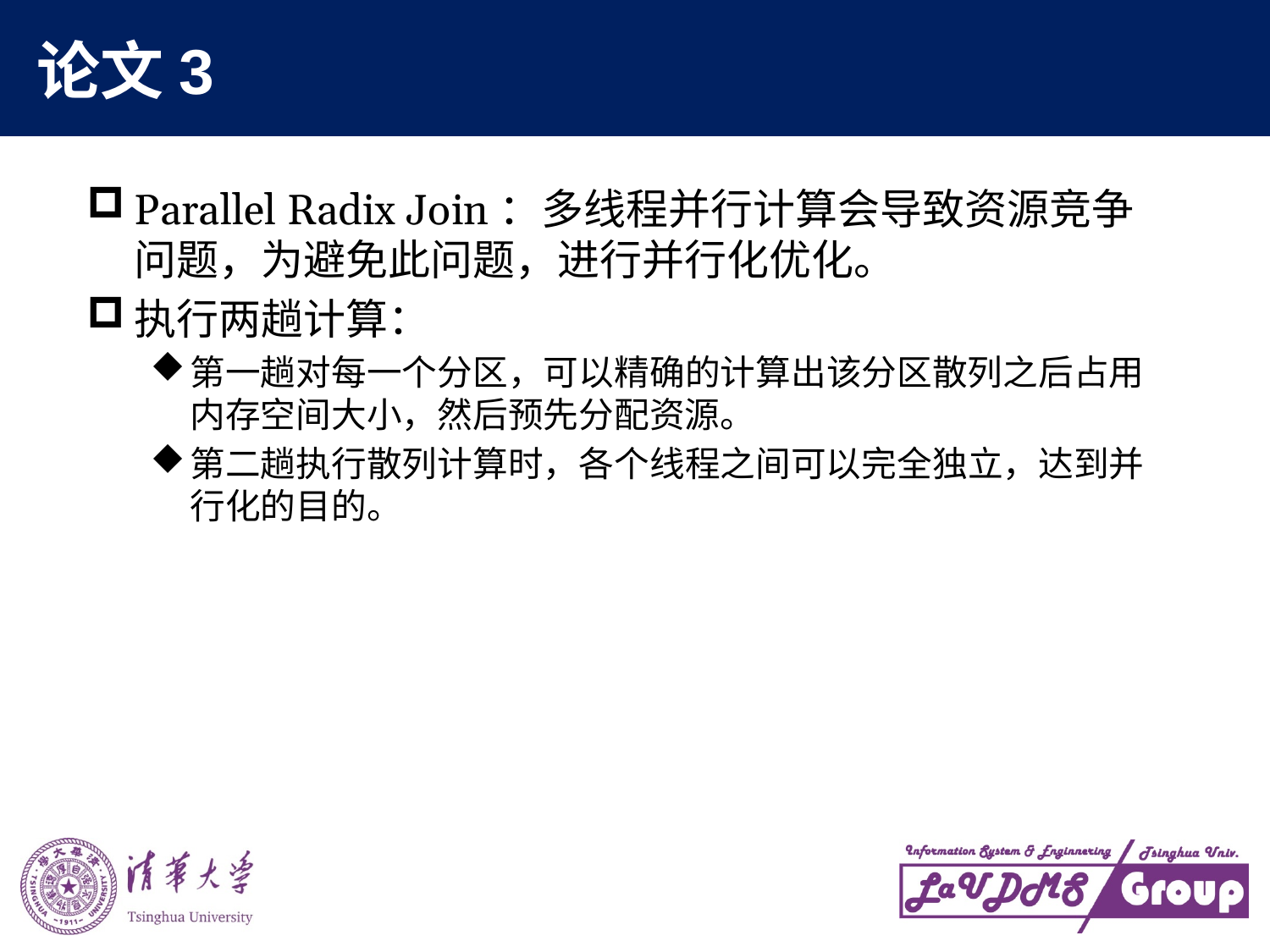

# 论文3
Parallel Radix Join：多线程并行计算会导致资源竞争问题，为避免此问题，进行并行化优化。
执行两趟计算：
第一趟对每一个分区，可以精确的计算出该分区散列之后占用内存空间大小，然后预先分配资源。
第二趟执行散列计算时，各个线程之间可以完全独立，达到并行化的目的。